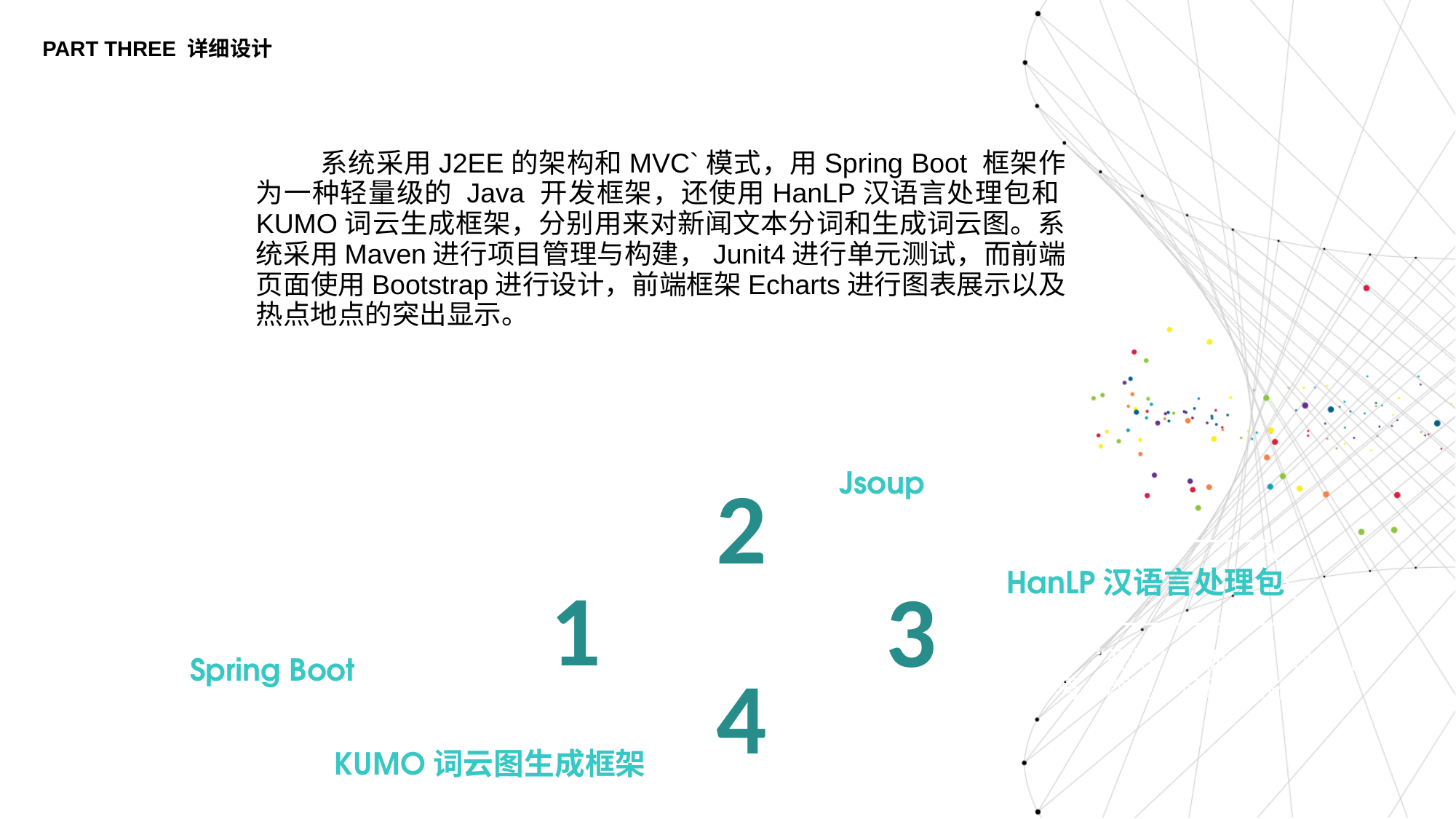

PART THREE 详细设计
系统采用J2EE的架构和MVC`模式，用Spring Boot 框架作为一种轻量级的 Java 开发框架，还使用HanLP汉语言处理包和KUMO词云生成框架，分别用来对新闻文本分词和生成词云图。系统采用Maven进行项目管理与构建，Junit4进行单元测试，而前端页面使用Bootstrap进行设计，前端框架Echarts进行图表展示以及热点地点的突出显示。

2

Jsoup

1

HanLP汉语言处理包

3

Spring Boot

4
顶部“开始”面板中可以对字体、字号、颜色、行距等进行修改。

KUMO词云图生成框架